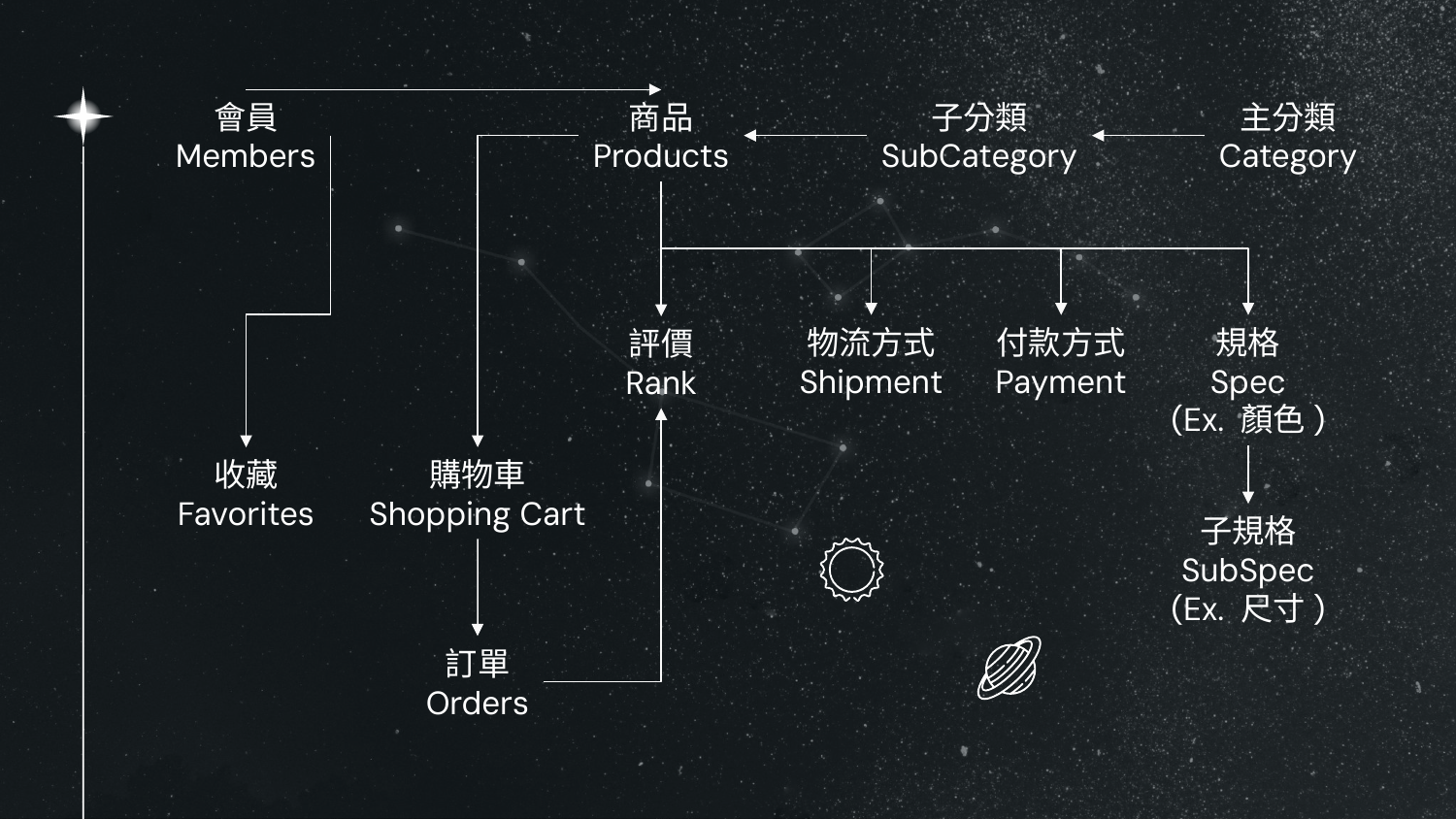

會員
Members
子分類
SubCategory
主分類
Category
商品
Products
規格
Spec
(Ex. 顏色)
物流方式
Shipment
付款方式
Payment
評價
Rank
收藏
Favorites
購物車
Shopping Cart
子規格
SubSpec
(Ex. 尺寸)

訂單
Orders